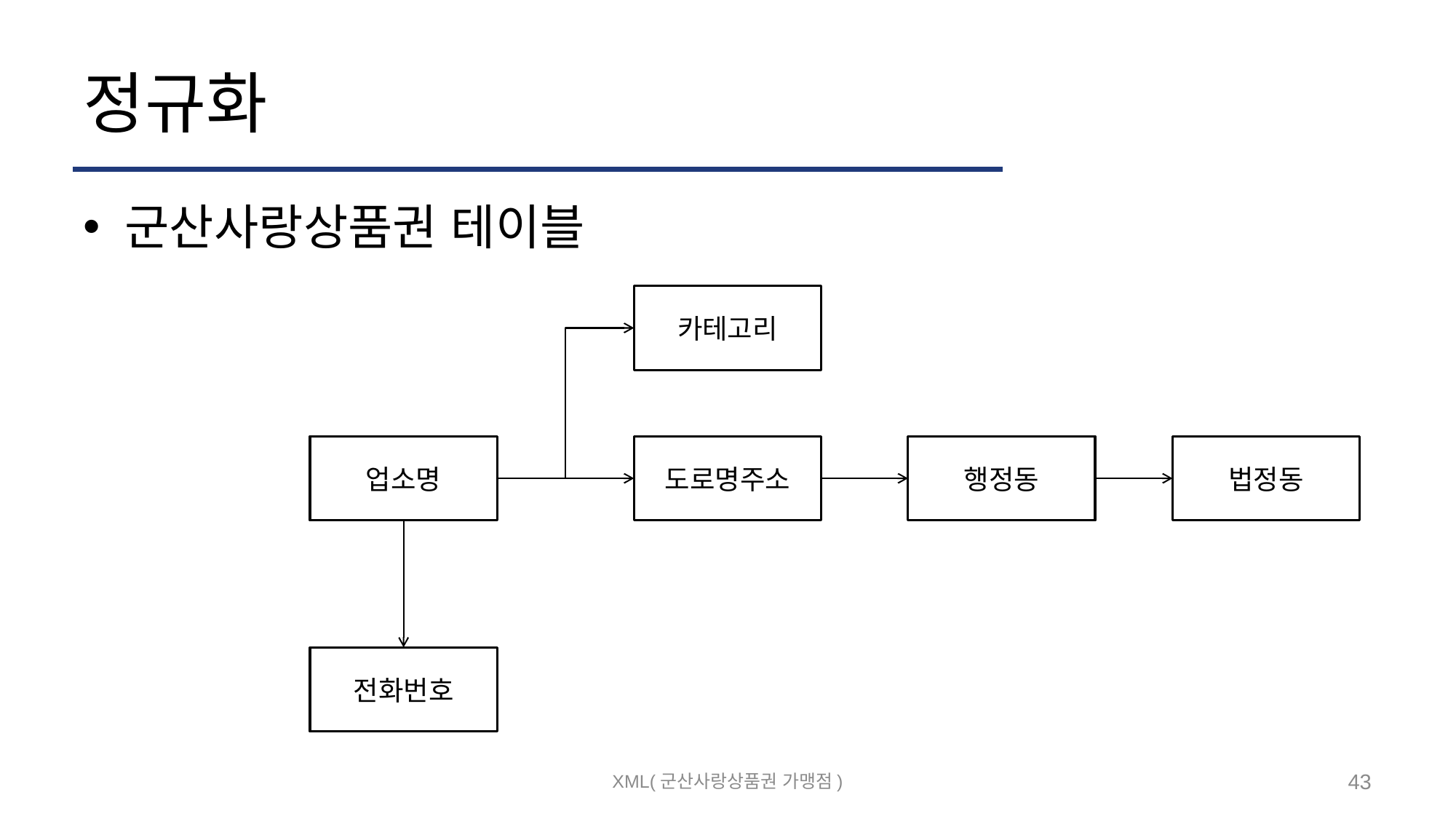

# 정규화
군산사랑상품권 테이블
카테고리
업소명
도로명주소
행정동
법정동
전화번호
XML(군산사랑상품권 가맹점)
43